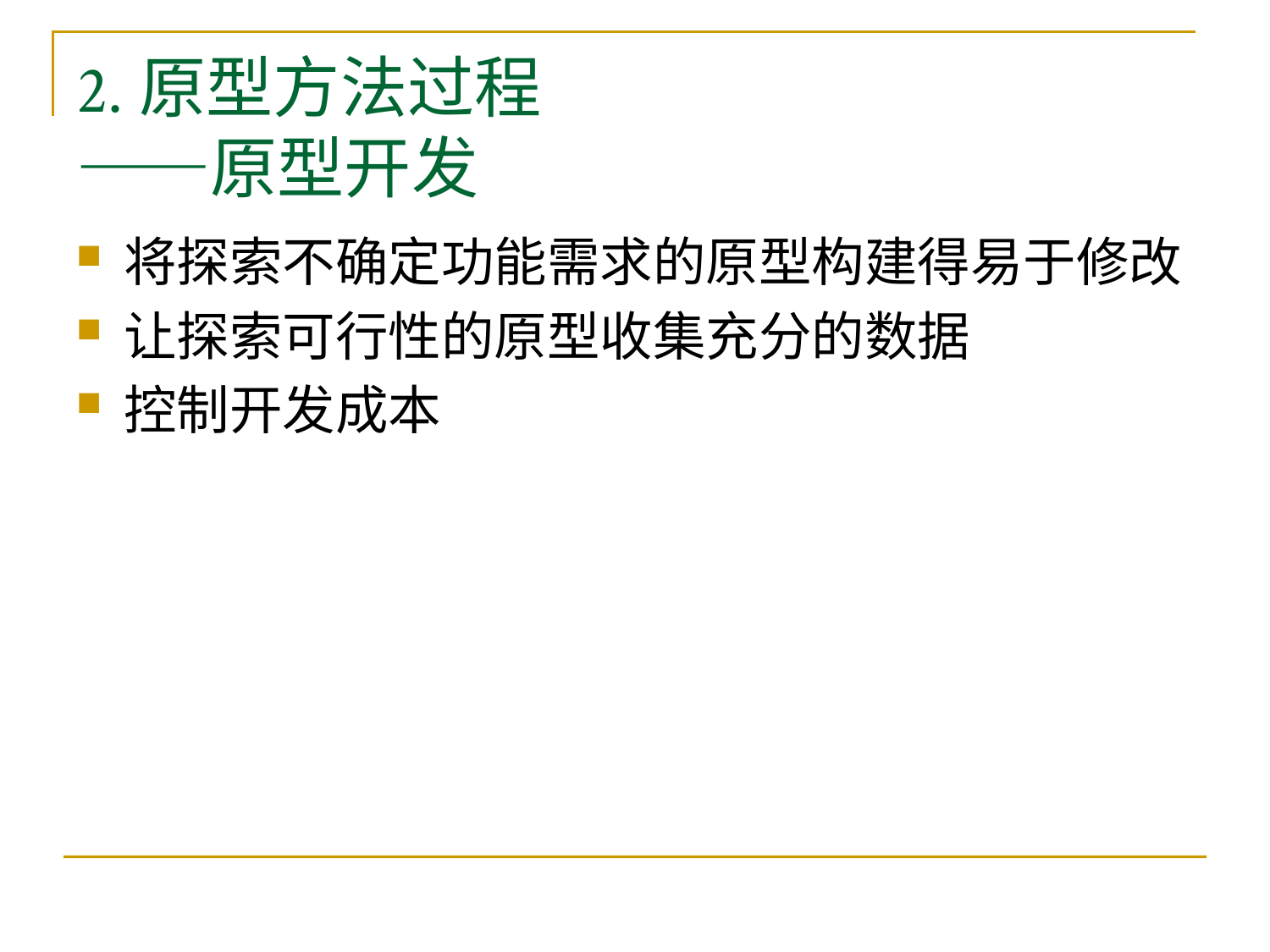

# 2.原型方法过程 ——原型开发
将探索不确定功能需求的原型构建得易于修改
让探索可行性的原型收集充分的数据
控制开发成本